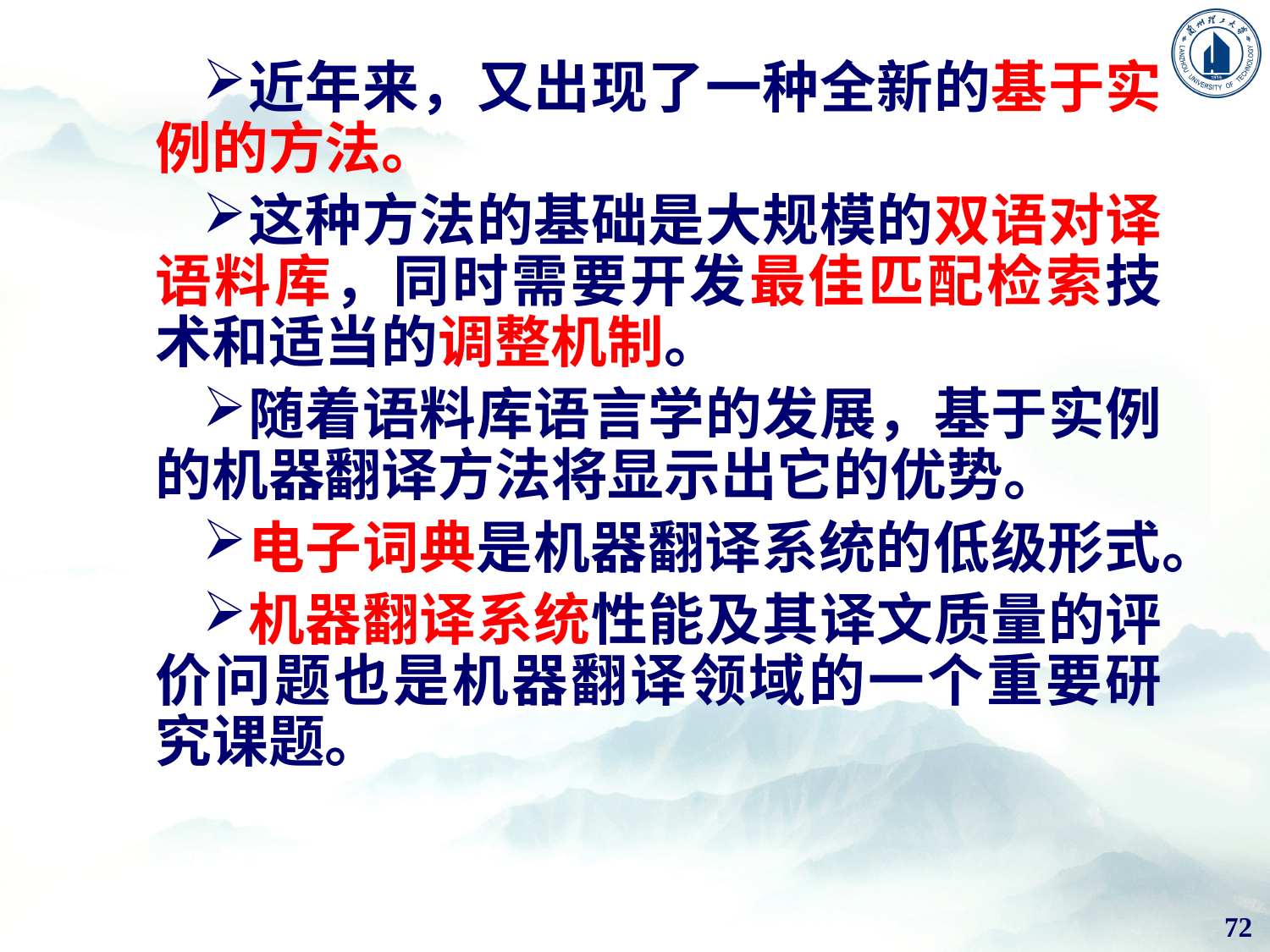

近年来，又出现了一种全新的基于实例的方法。
这种方法的基础是大规模的双语对译语料库，同时需要开发最佳匹配检索技术和适当的调整机制。
随着语料库语言学的发展，基于实例的机器翻译方法将显示出它的优势。
电子词典是机器翻译系统的低级形式。
机器翻译系统性能及其译文质量的评价问题也是机器翻译领域的一个重要研究课题。

72